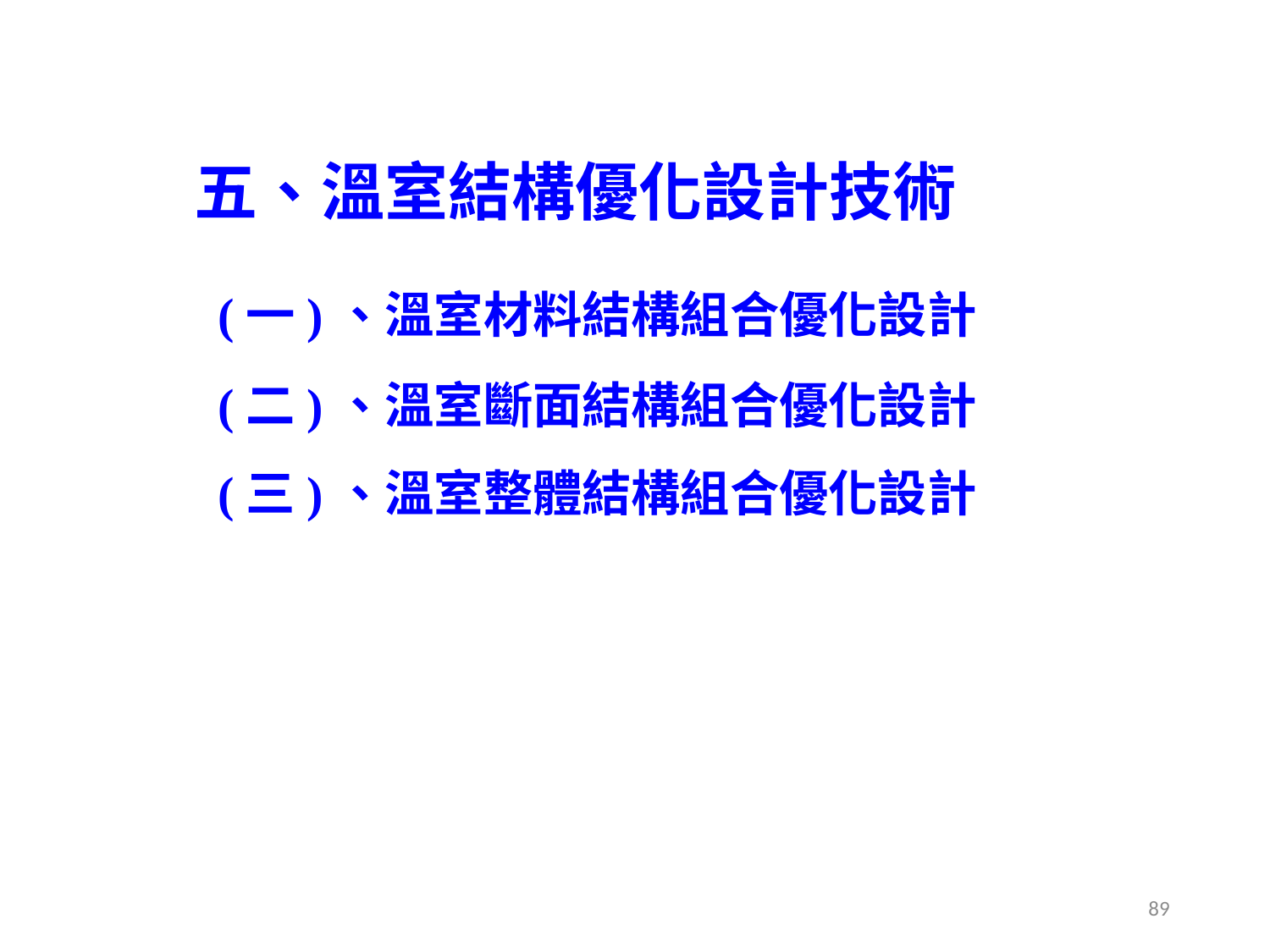

五、溫室結構優化設計技術
(一)、溫室材料結構組合優化設計
(二)、溫室斷面結構組合優化設計
(三)、溫室整體結構組合優化設計
89